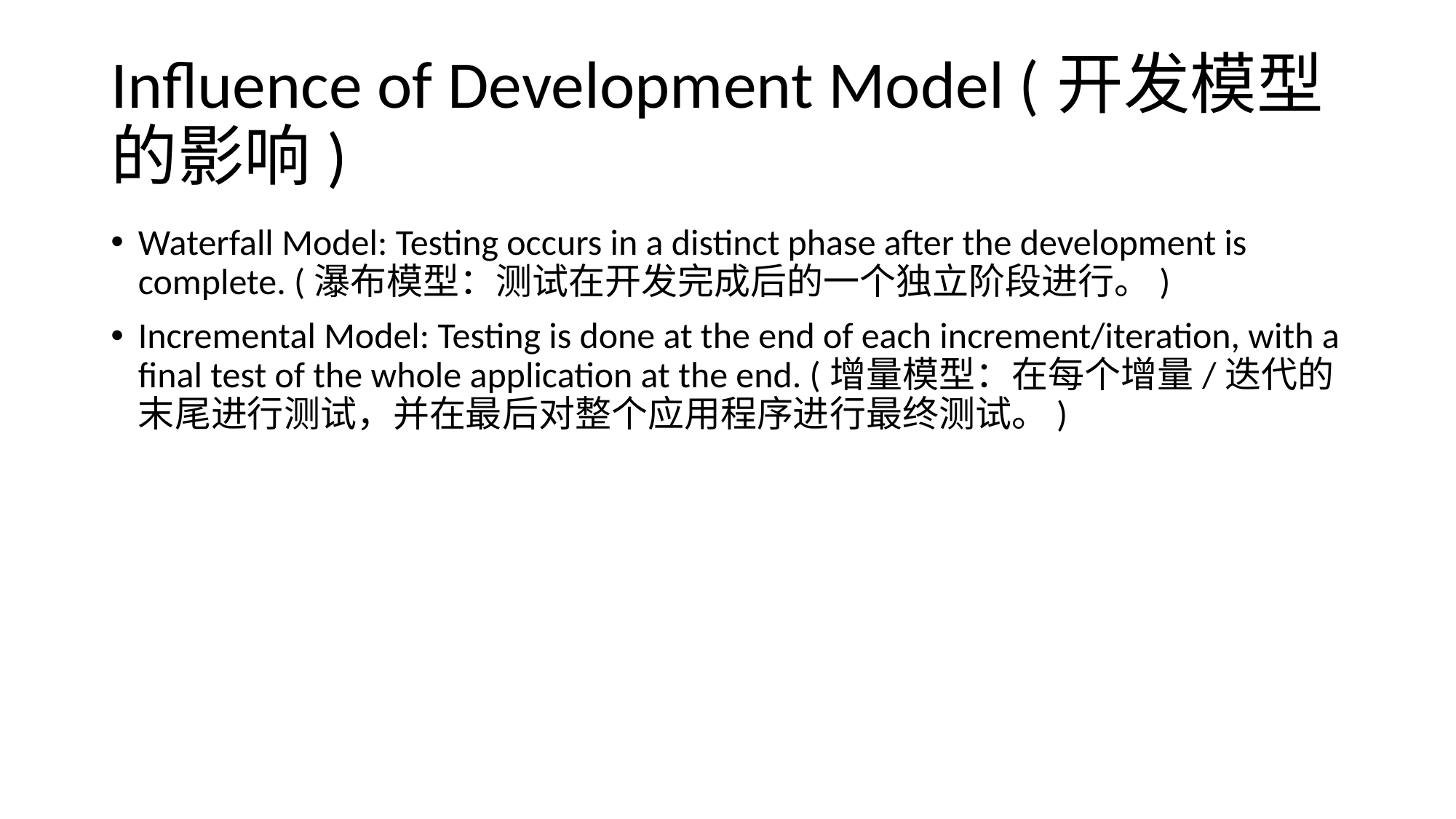

# Influence of Development Model (开发模型的影响)
Waterfall Model: Testing occurs in a distinct phase after the development is complete. (瀑布模型：测试在开发完成后的一个独立阶段进行。)
Incremental Model: Testing is done at the end of each increment/iteration, with a final test of the whole application at the end. (增量模型：在每个增量/迭代的末尾进行测试，并在最后对整个应用程序进行最终测试。)